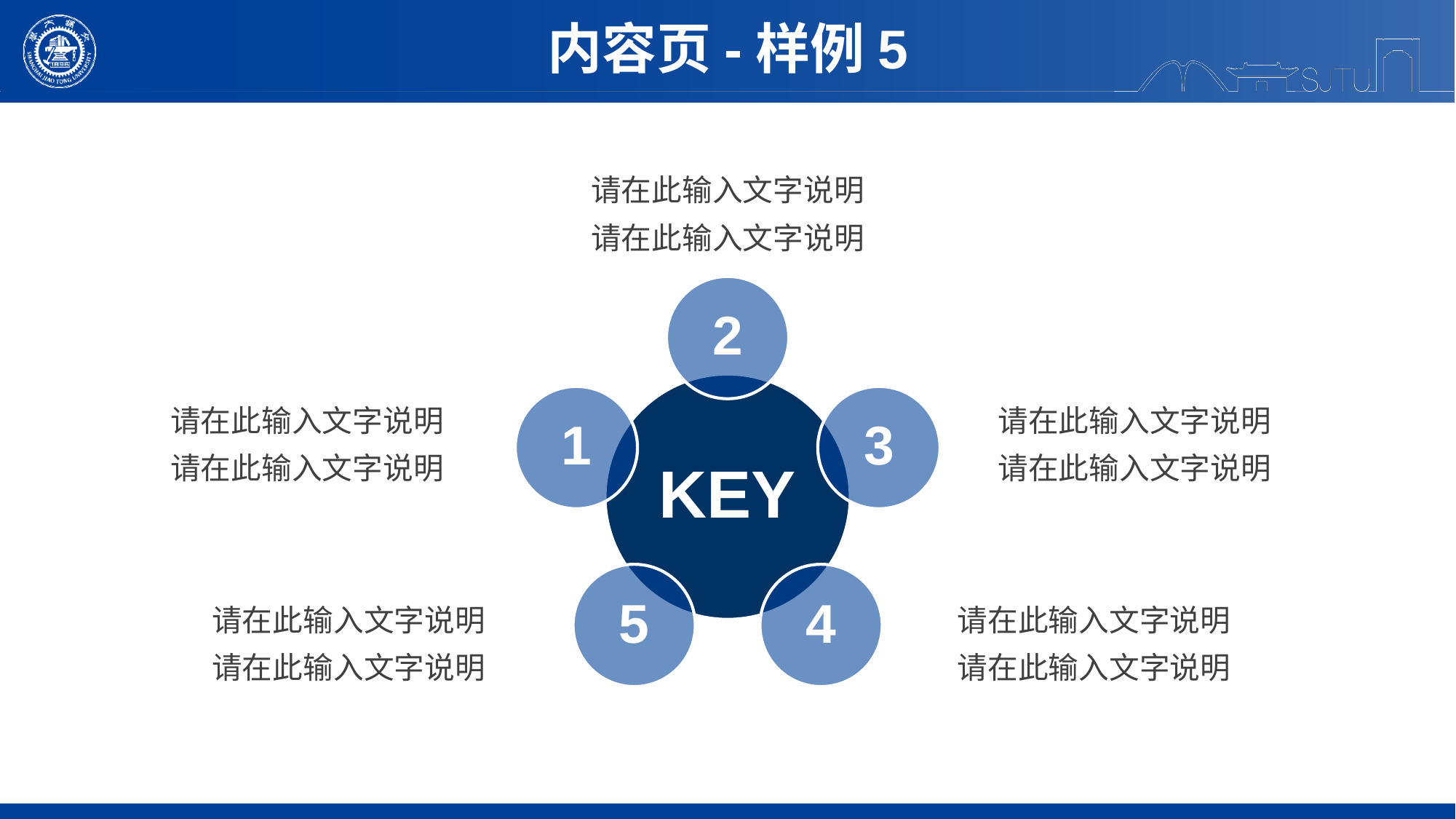

内容页-样例5
请在此输入文字说明
请在此输入文字说明
KEY
2
3
4
5
1
请在此输入文字说明
请在此输入文字说明
请在此输入文字说明
请在此输入文字说明
请在此输入文字说明
请在此输入文字说明
请在此输入文字说明
请在此输入文字说明